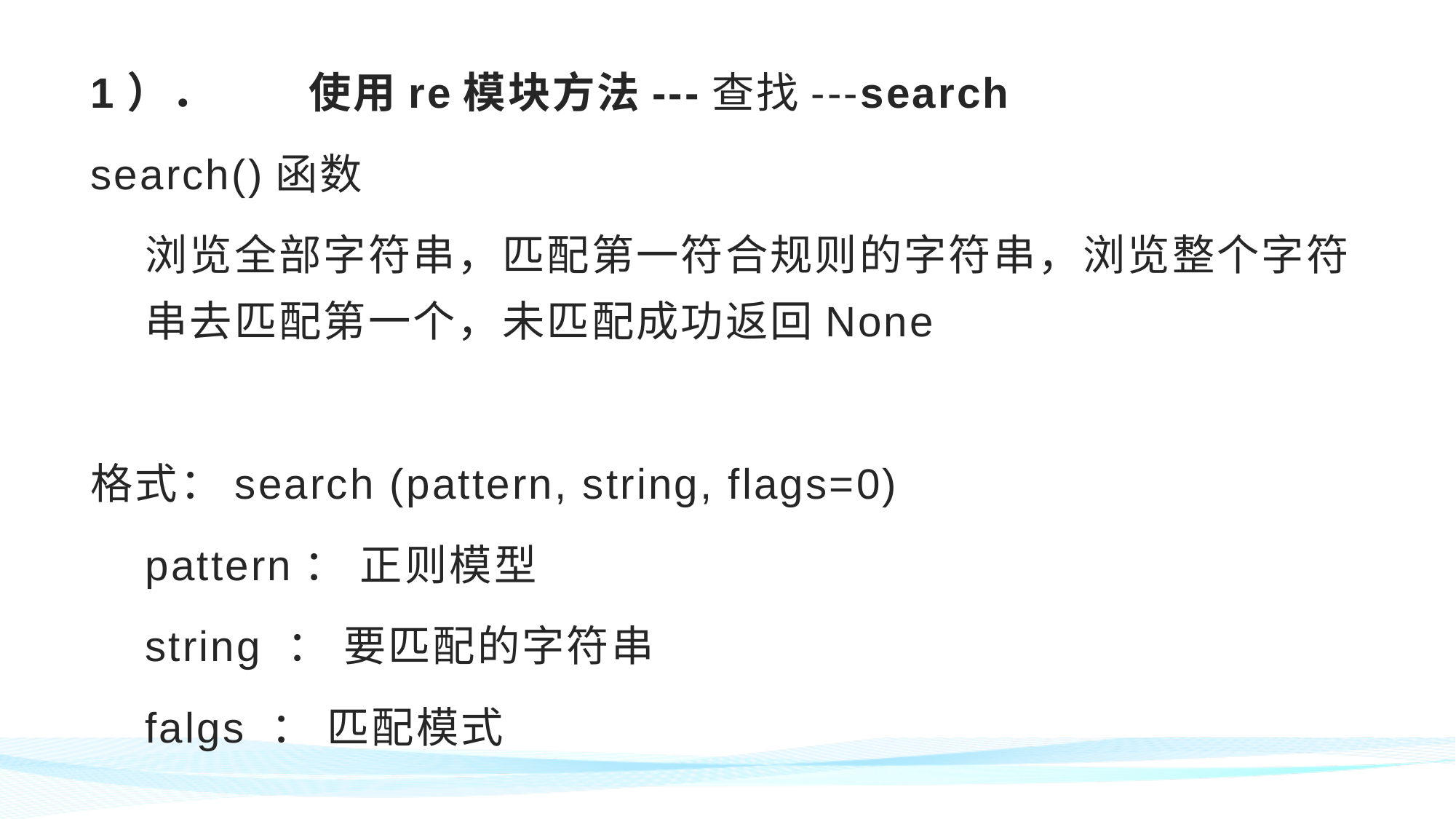

1）．	使用re模块方法---查找---search
search()函数
浏览全部字符串，匹配第一符合规则的字符串，浏览整个字符串去匹配第一个，未匹配成功返回None

格式：search (pattern, string, flags=0)
pattern： 正则模型
string ： 要匹配的字符串
falgs ： 匹配模式